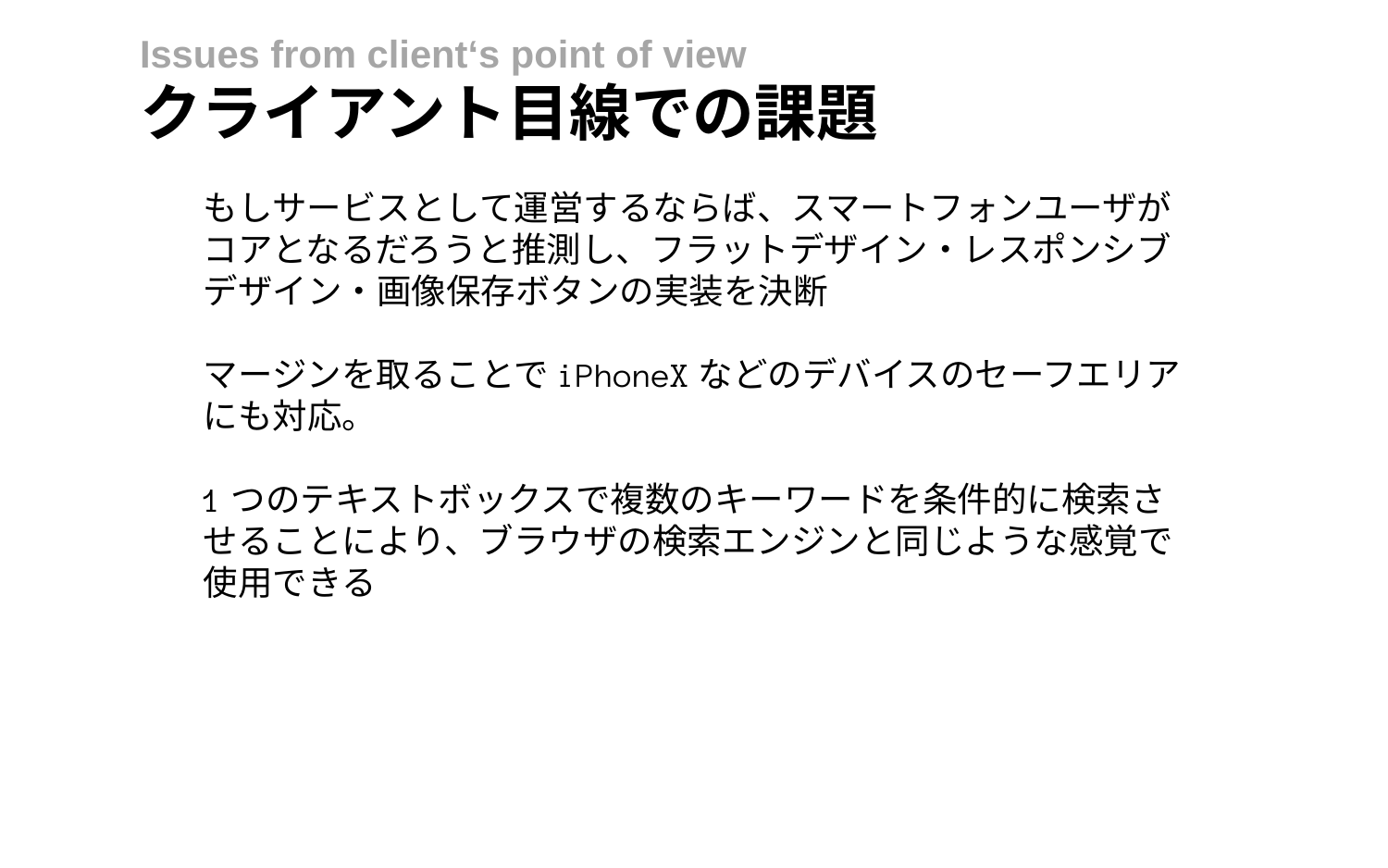

Issues from client‘s point of view

クライアント目線での課題
もしサービスとして運営するならば、スマートフォンユーザがコアとなるだろうと推測し、フラットデザイン・レスポンシブデザイン・画像保存ボタンの実装を決断

マージンを取ることでiPhoneXなどのデバイスのセーフエリアにも対応。

1つのテキストボックスで複数のキーワードを条件的に検索させることにより、ブラウザの検索エンジンと同じような感覚で使用できる